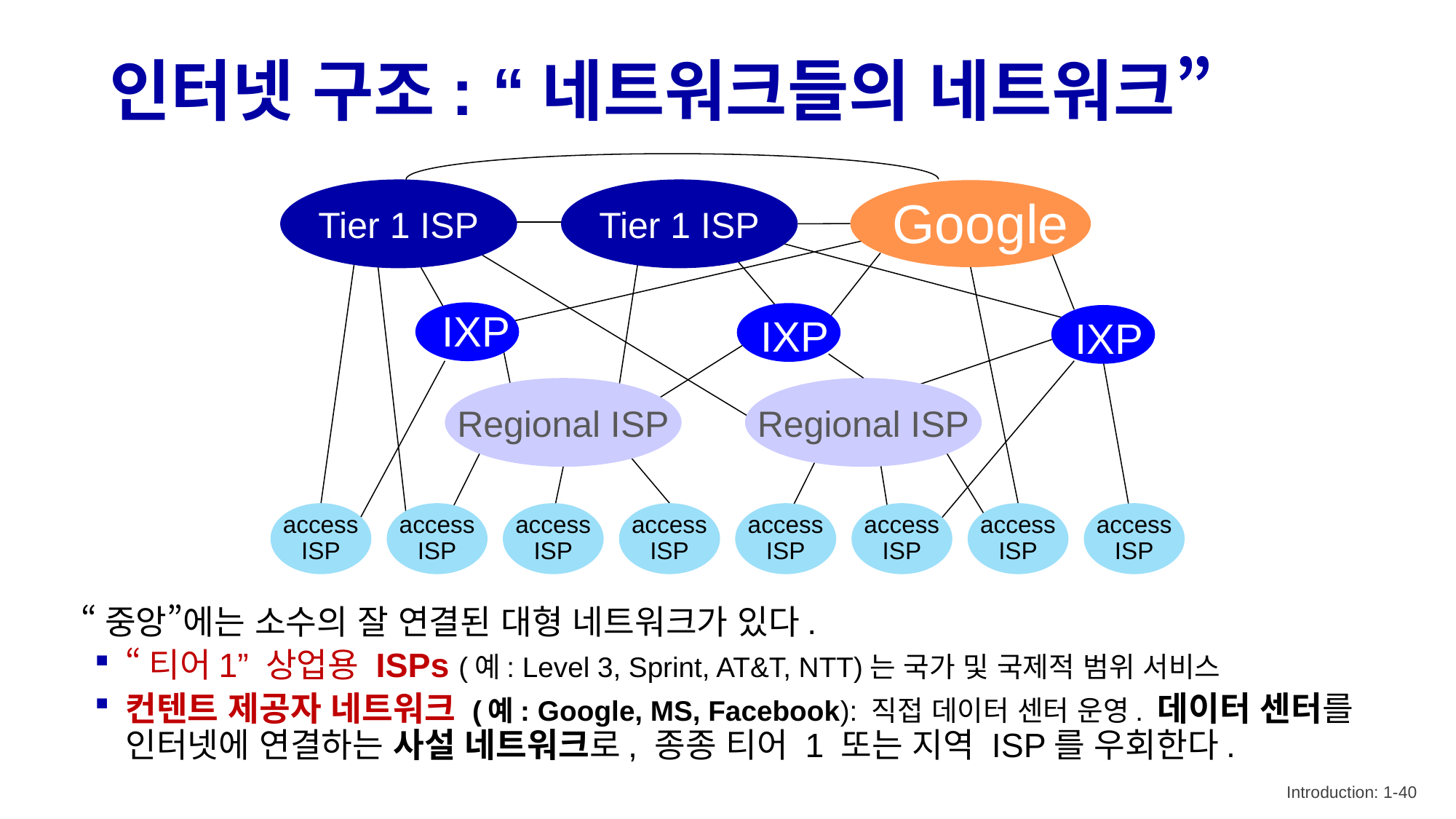

# 인터넷 구조: “네트워크들의 네트워크”

Tier 1 ISP
Tier 1 ISP

Google
IXP

IXP

IXP
access
ISP
access
ISP
access
ISP
access
ISP
access
ISP
access
ISP
access
ISP
access
ISP
Regional ISP
Regional ISP
“중앙”에는 소수의 잘 연결된 대형 네트워크가 있다.
“티어1” 상업용 ISPs (예: Level 3, Sprint, AT&T, NTT)는 국가 및 국제적 범위 서비스
컨텐트 제공자 네트워크 (예: Google, MS, Facebook): 직접 데이터 센터 운영. 데이터 센터를 인터넷에 연결하는 사설 네트워크로, 종종 티어 1 또는 지역 ISP를 우회한다.

Introduction: 1-40